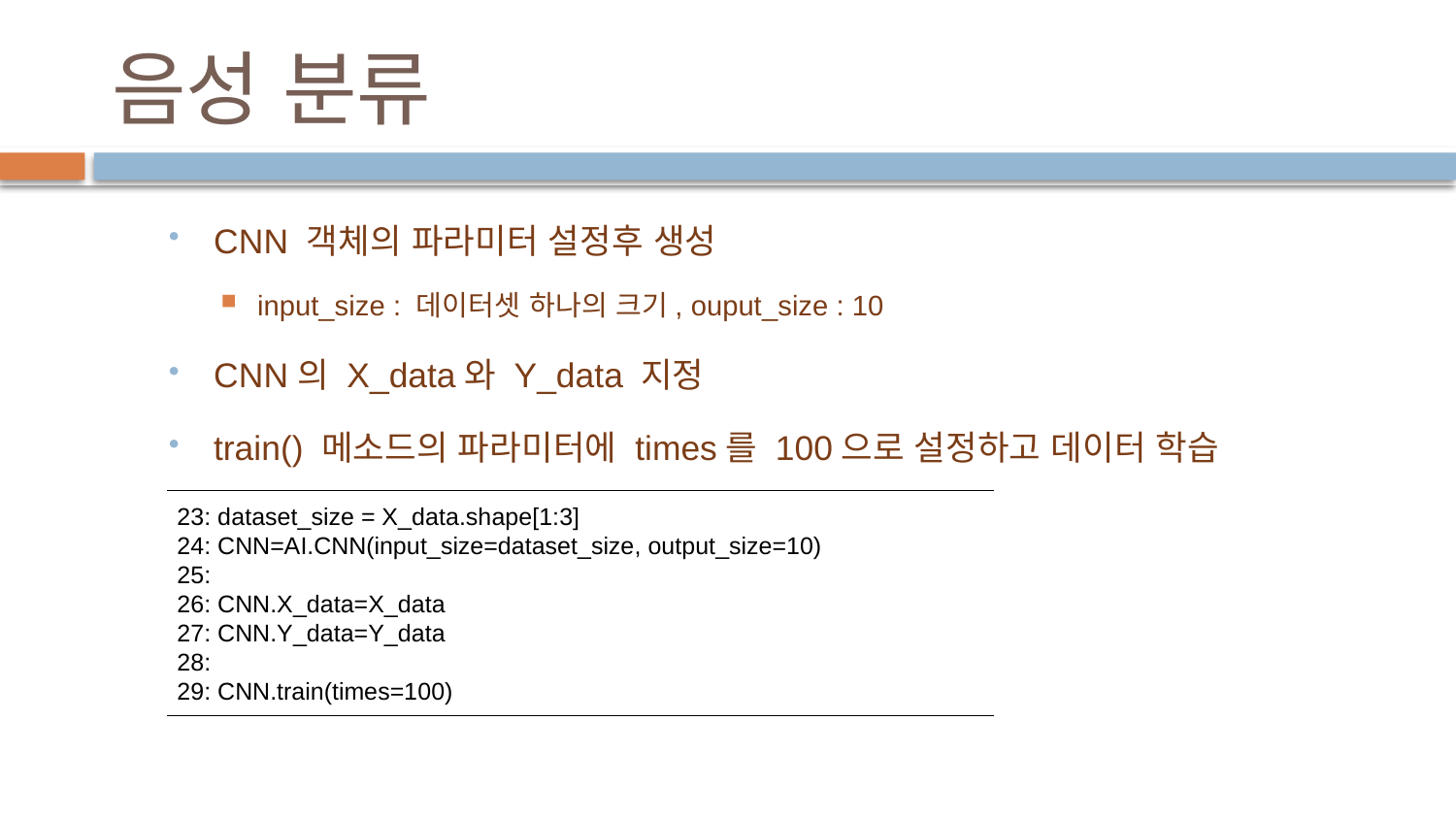

# 음성 분류
CNN 객체의 파라미터 설정후 생성
input_size : 데이터셋 하나의 크기, ouput_size : 10
CNN의 X_data와 Y_data 지정
train() 메소드의 파라미터에 times를 100으로 설정하고 데이터 학습
| 23: dataset\_size = X\_data.shape[1:3] 24: CNN=AI.CNN(input\_size=dataset\_size, output\_size=10) 25: 26: CNN.X\_data=X\_data 27: CNN.Y\_data=Y\_data 28: 29: CNN.train(times=100) |
| --- |